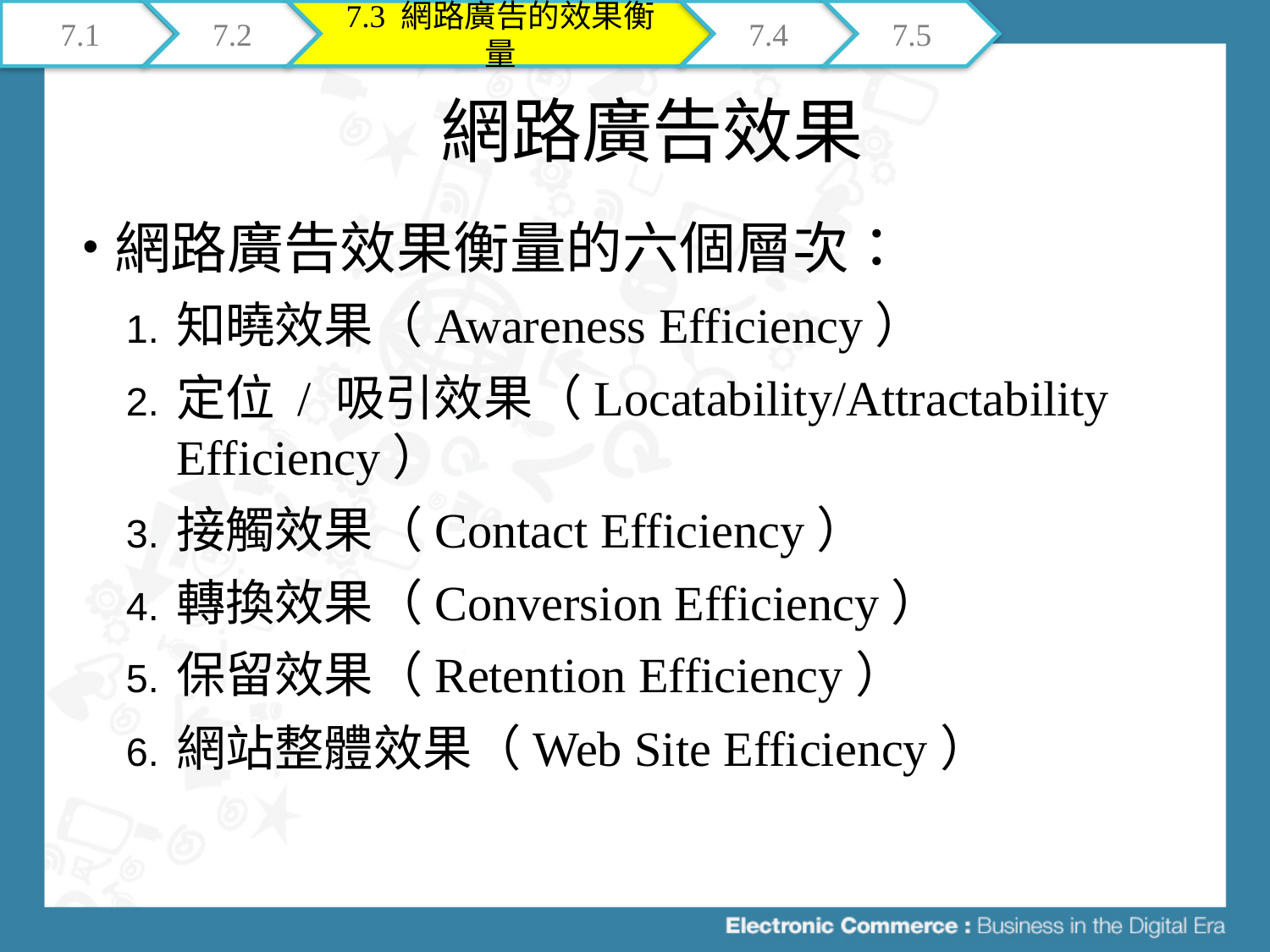

7.1
7.2
7.3 網路廣告的效果衡量
7.4
7.5
# 網路廣告效果
網路廣告效果衡量的六個層次：
知曉效果（Awareness Efficiency）
定位 / 吸引效果（Locatability/Attractability Efficiency）
接觸效果（Contact Efficiency）
轉換效果（Conversion Efficiency）
保留效果（Retention Efficiency）
網站整體效果（Web Site Efficiency）